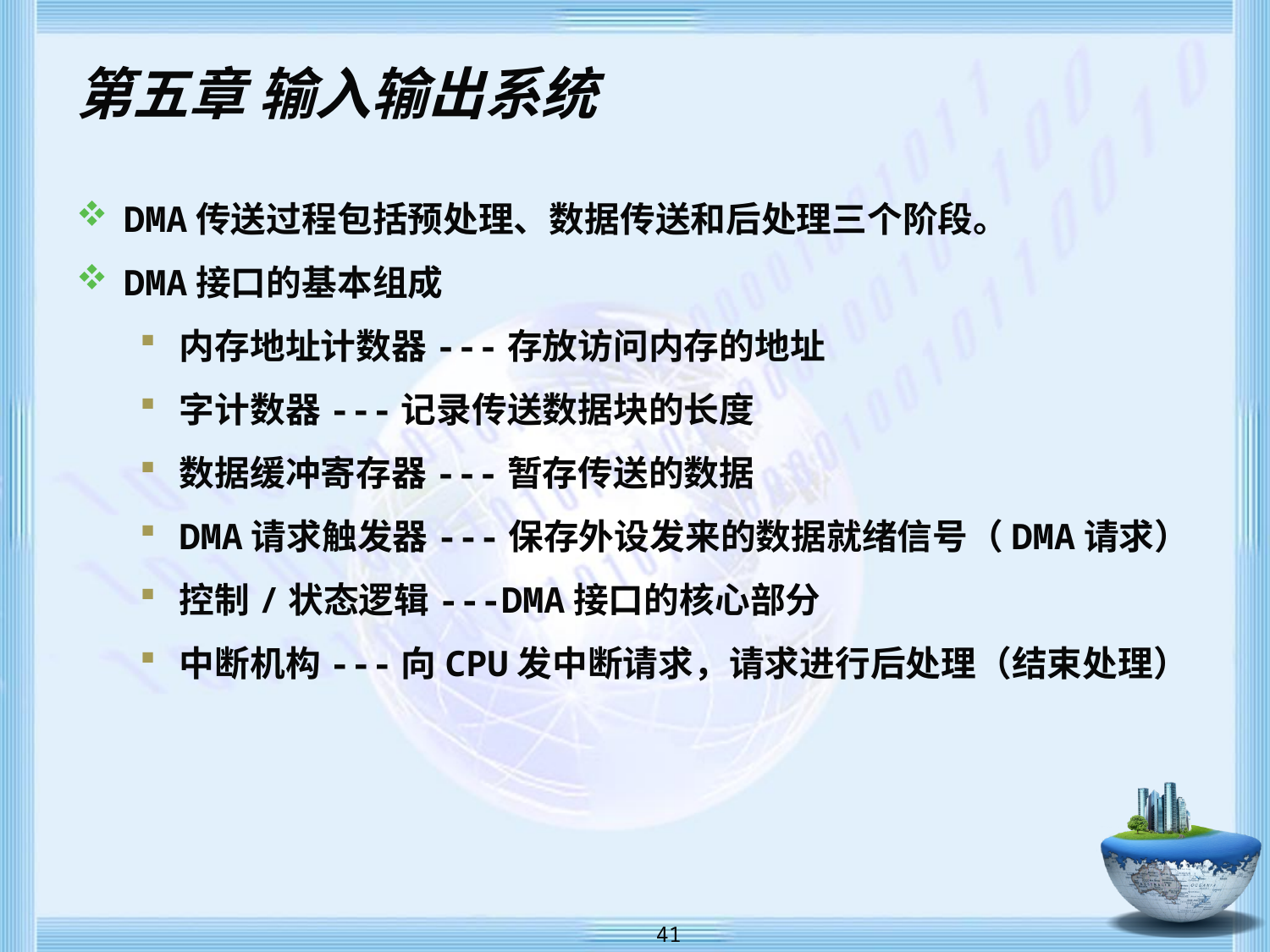

# 第五章 输入输出系统
DMA传送过程包括预处理、数据传送和后处理三个阶段。
DMA接口的基本组成
内存地址计数器---存放访问内存的地址
字计数器---记录传送数据块的长度
数据缓冲寄存器---暂存传送的数据
DMA请求触发器---保存外设发来的数据就绪信号（DMA请求）
控制/状态逻辑---DMA接口的核心部分
中断机构---向CPU发中断请求，请求进行后处理（结束处理）

    41